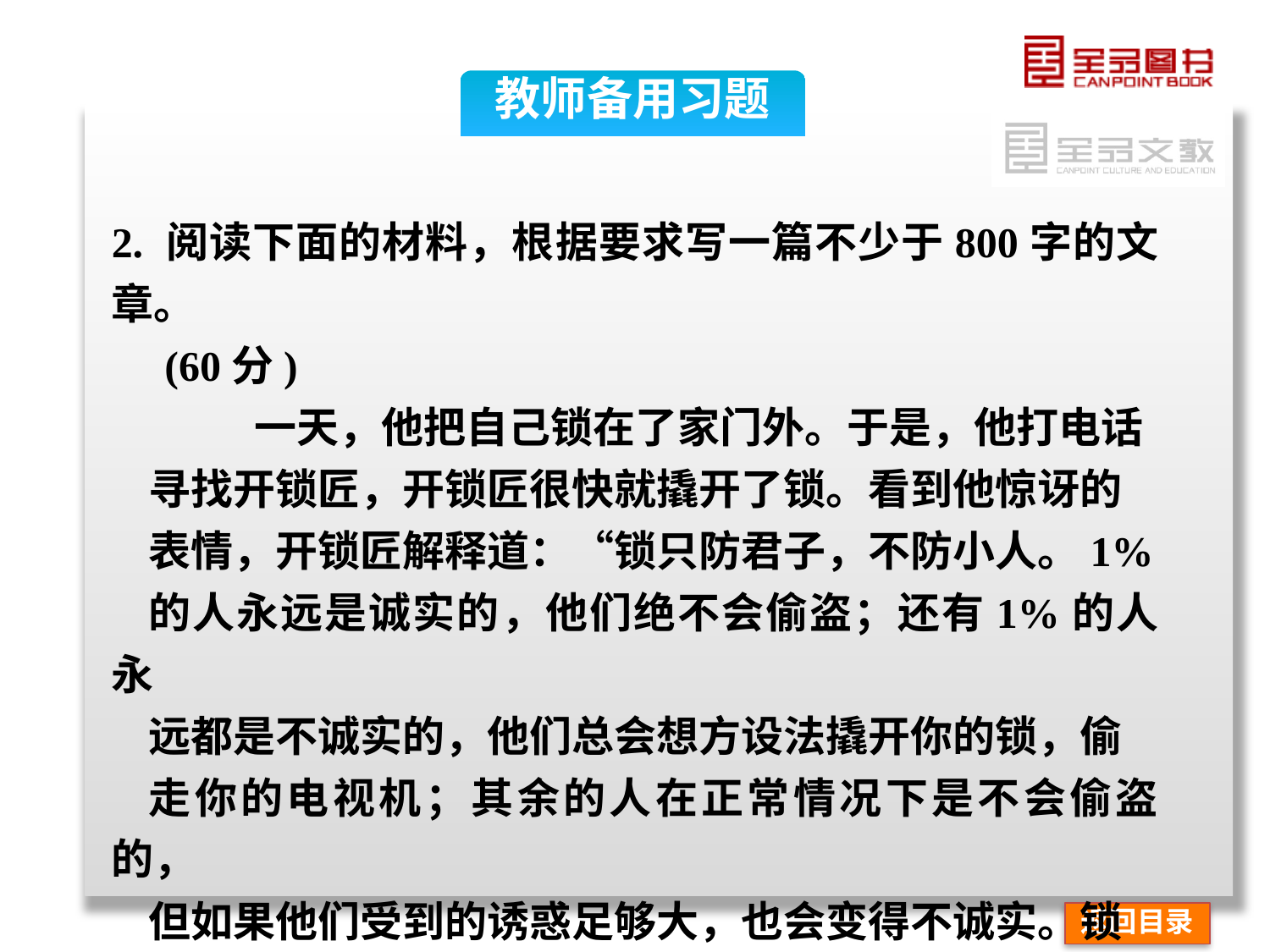

教师备用习题
2. 阅读下面的材料，根据要求写一篇不少于800字的文章。
     (60分)
          一天，他把自己锁在了家门外。于是，他打电话
寻找开锁匠，开锁匠很快就撬开了锁。看到他惊讶的
表情，开锁匠解释道：“锁只防君子，不防小人。1%
的人永远是诚实的，他们绝不会偷盗；还有1%的人永
远都是不诚实的，他们总会想方设法撬开你的锁，偷
走你的电视机；其余的人在正常情况下是不会偷盗的，
但如果他们受到的诱惑足够大，也会变得不诚实。锁
防的并不是小偷，因为如果小偷真的想入侵你的房子，
返回目录